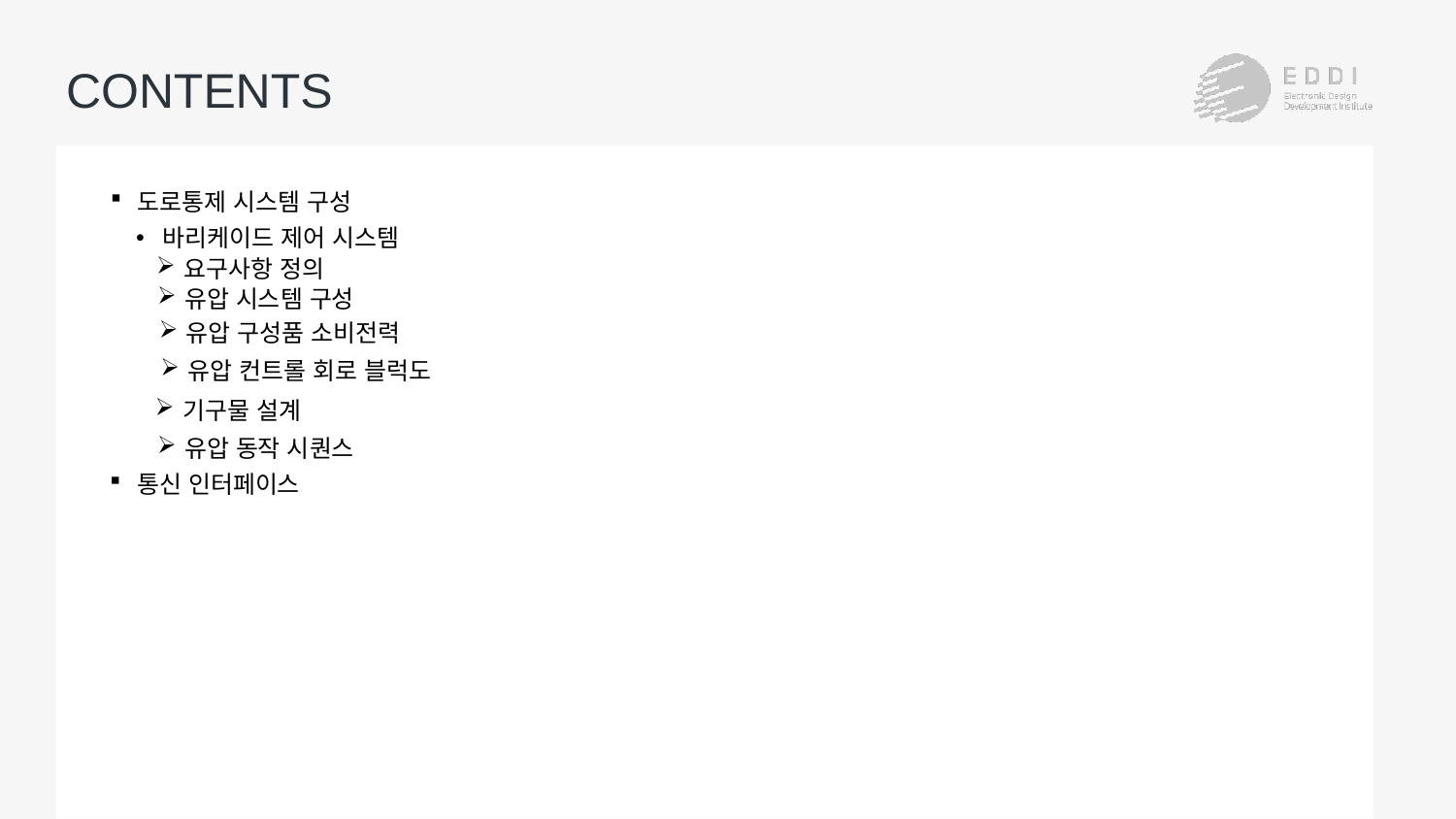

# CONTENTS
도로통제 시스템 구성
바리케이드 제어 시스템
요구사항 정의
유압 시스템 구성
유압 구성품 소비전력
유압 컨트롤 회로 블럭도
기구물 설계
유압 동작 시퀀스
통신 인터페이스